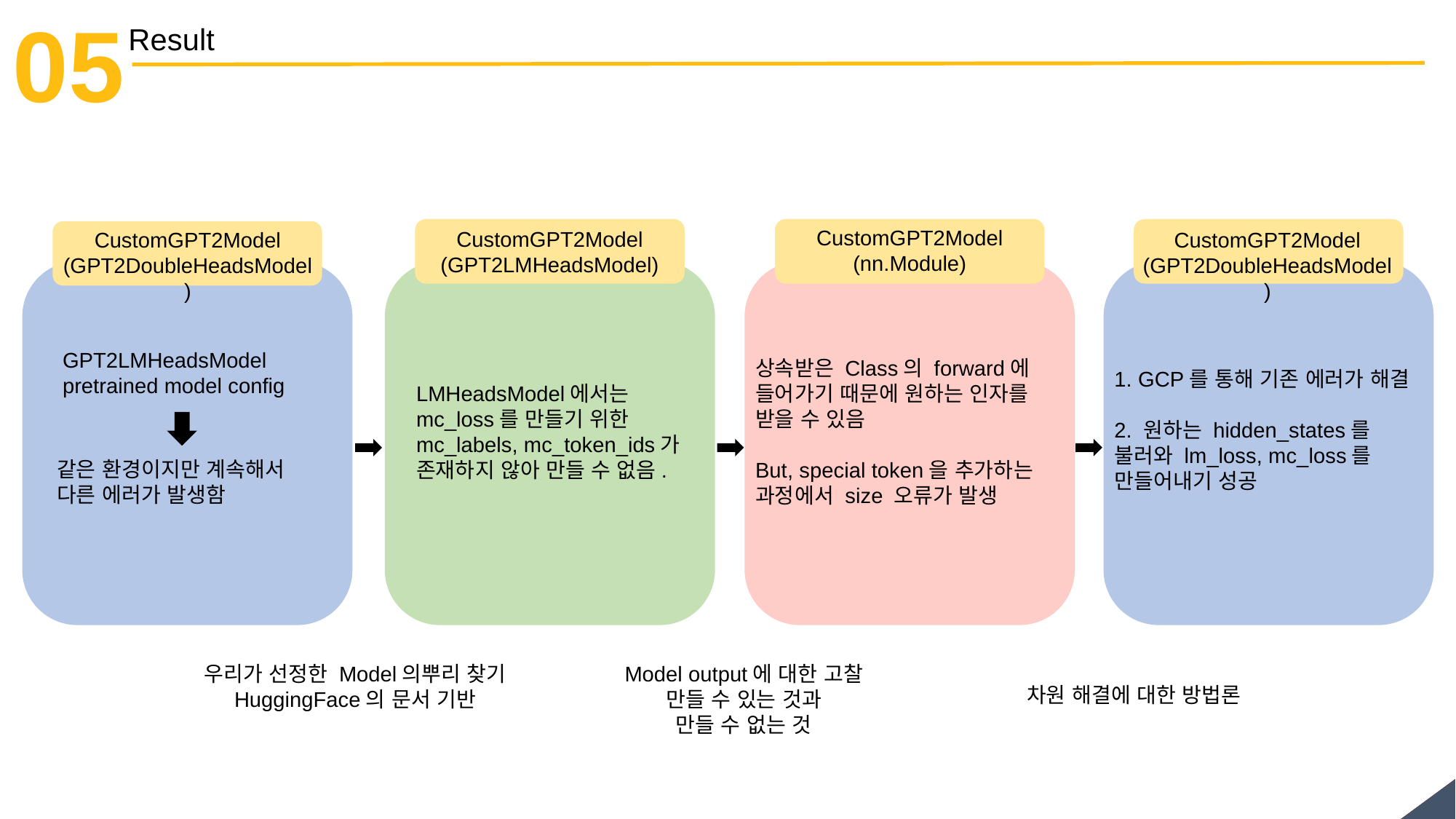

05
Result

CustomGPT2Model
(nn.Module)

CustomGPT2Model
(GPT2LMHeadsModel)
CustomGPT2Model
(GPT2DoubleHeadsModel)

CustomGPT2Model
(GPT2DoubleHeadsModel)

GPT2LMHeadsModel pretrained model config
상속받은 Class의 forward에
들어가기 때문에 원하는 인자를 받을 수 있음

But, special token을 추가하는 과정에서 size 오류가 발생
1. GCP를 통해 기존 에러가 해결

2. 원하는 hidden_states를 불러와 lm_loss, mc_loss를 만들어내기 성공
LMHeadsModel에서는
mc_loss를 만들기 위한
mc_labels, mc_token_ids가
존재하지 않아 만들 수 없음.

같은 환경이지만 계속해서
다른 에러가 발생함
우리가 선정한 Model의뿌리 찾기
HuggingFace의 문서 기반
Model output에 대한 고찰
만들 수 있는 것과
만들 수 없는 것
차원 해결에 대한 방법론